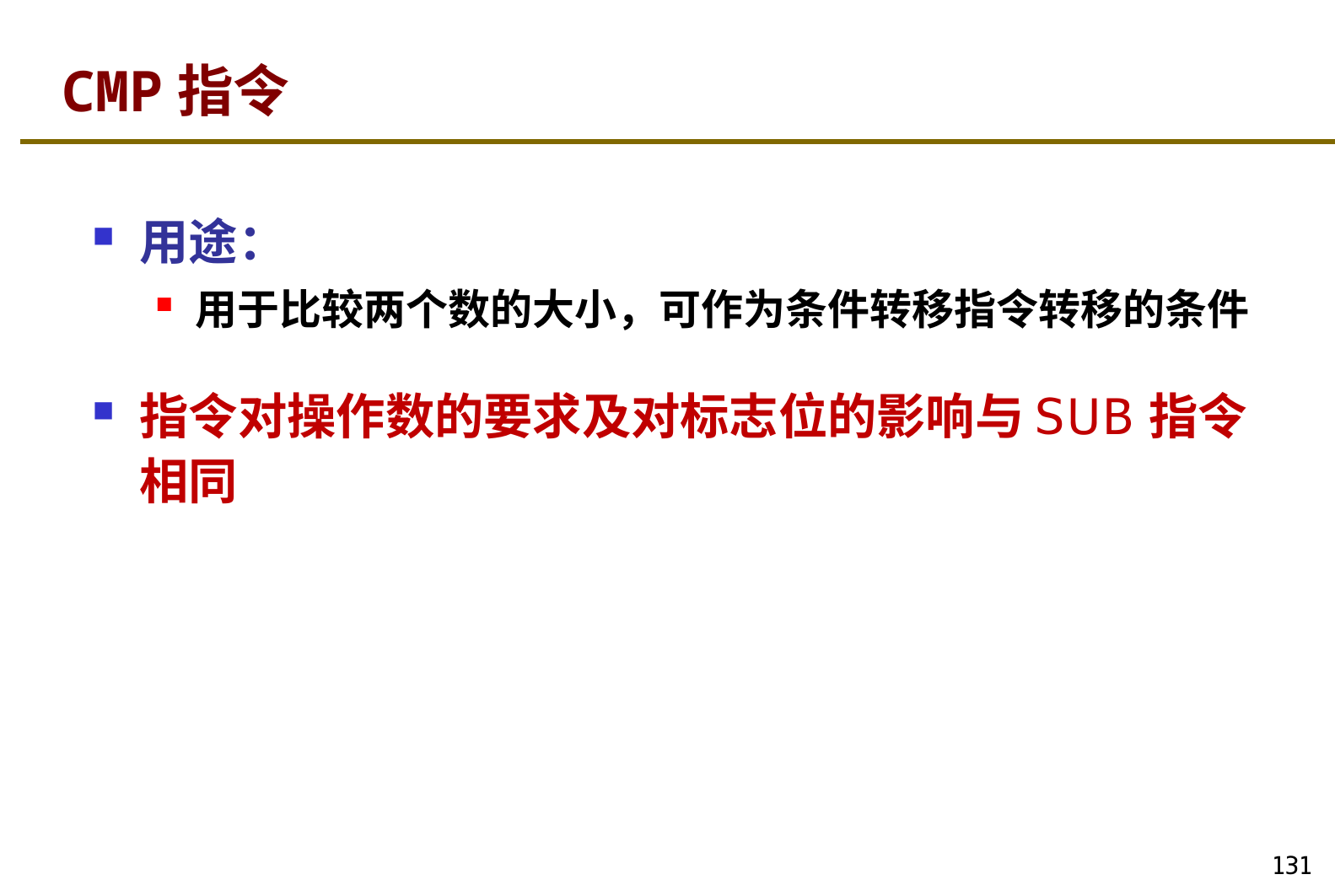

# CMP指令
用途：
用于比较两个数的大小，可作为条件转移指令转移的条件
指令对操作数的要求及对标志位的影响与SUB指令相同
131